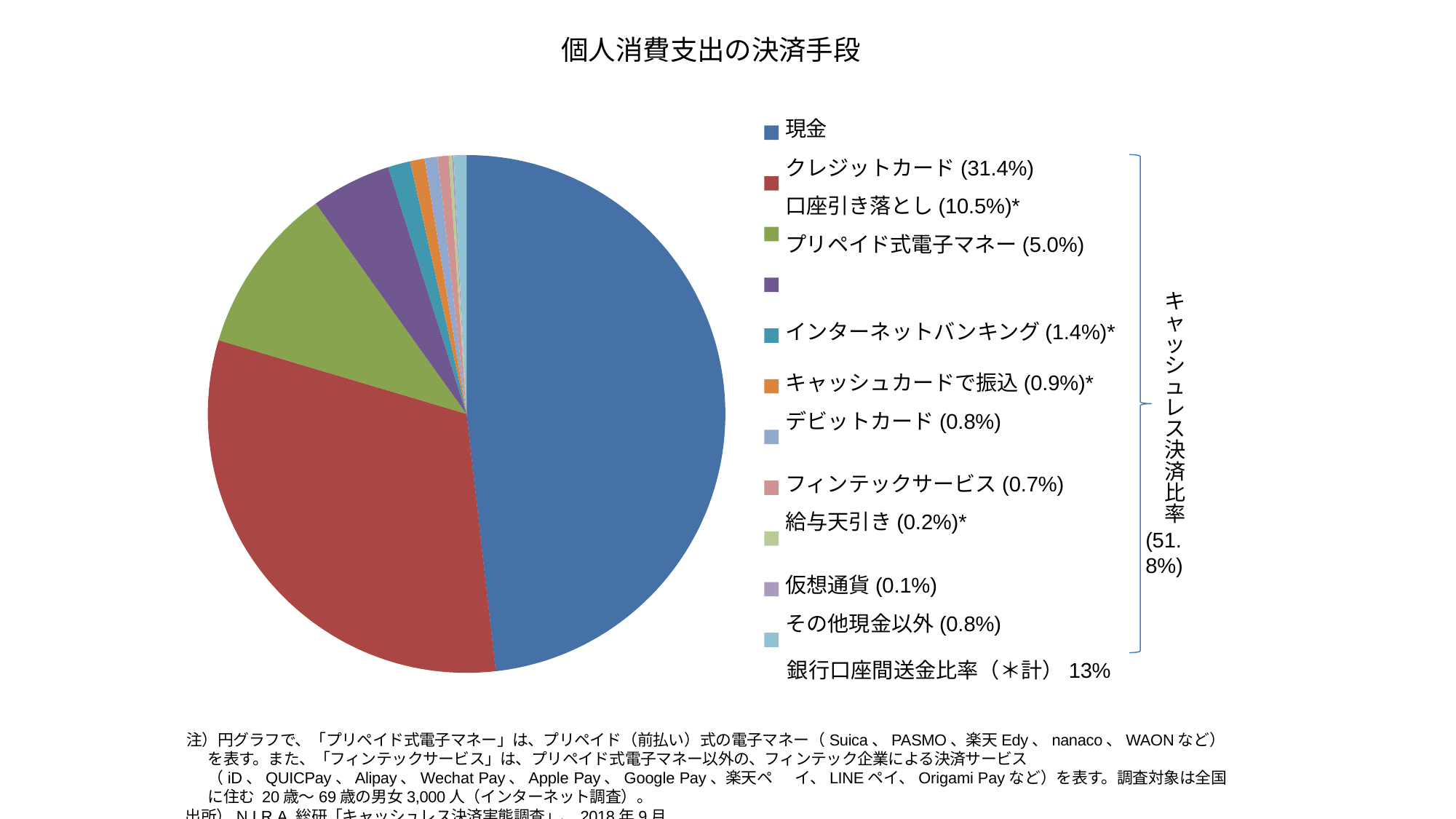

個人消費支出の決済手段
現金

クレジットカード(31.4%)

口座引き落とし(10.5%)*

プリペイド式電子マネー(5.0%)

キャッシュレス決済比率
(51.8%)
インターネットバンキング(1.4%)*

キャッシュカードで振込(0.9%)*

デビットカード(0.8%)

フィンテックサービス(0.7%)

給与天引き(0.2%)*

仮想通貨(0.1%)

その他現金以外(0.8%)
銀行口座間送金比率（＊計）13%

注）円グラフで、「プリペイド式電子マネー」は、プリペイド（前払い）式の電子マネー（Suica、PASMO、楽天Edy、nanaco、WAONなど）を表す。また、「フィンテックサービス」は、プリペイド式電子マネー以外の、フィンテック企業による決済サービス（iD、QUICPay、Alipay、Wechat Pay、Apple Pay、Google Pay、楽天ペ  イ、LINEペイ、Origami Payなど）を表す。調査対象は全国に住む 20歳～69歳の男女3,000人（インターネット調査）。
出所）N I R A 総研「キャッシュレス決済実態調査」、2018年9月